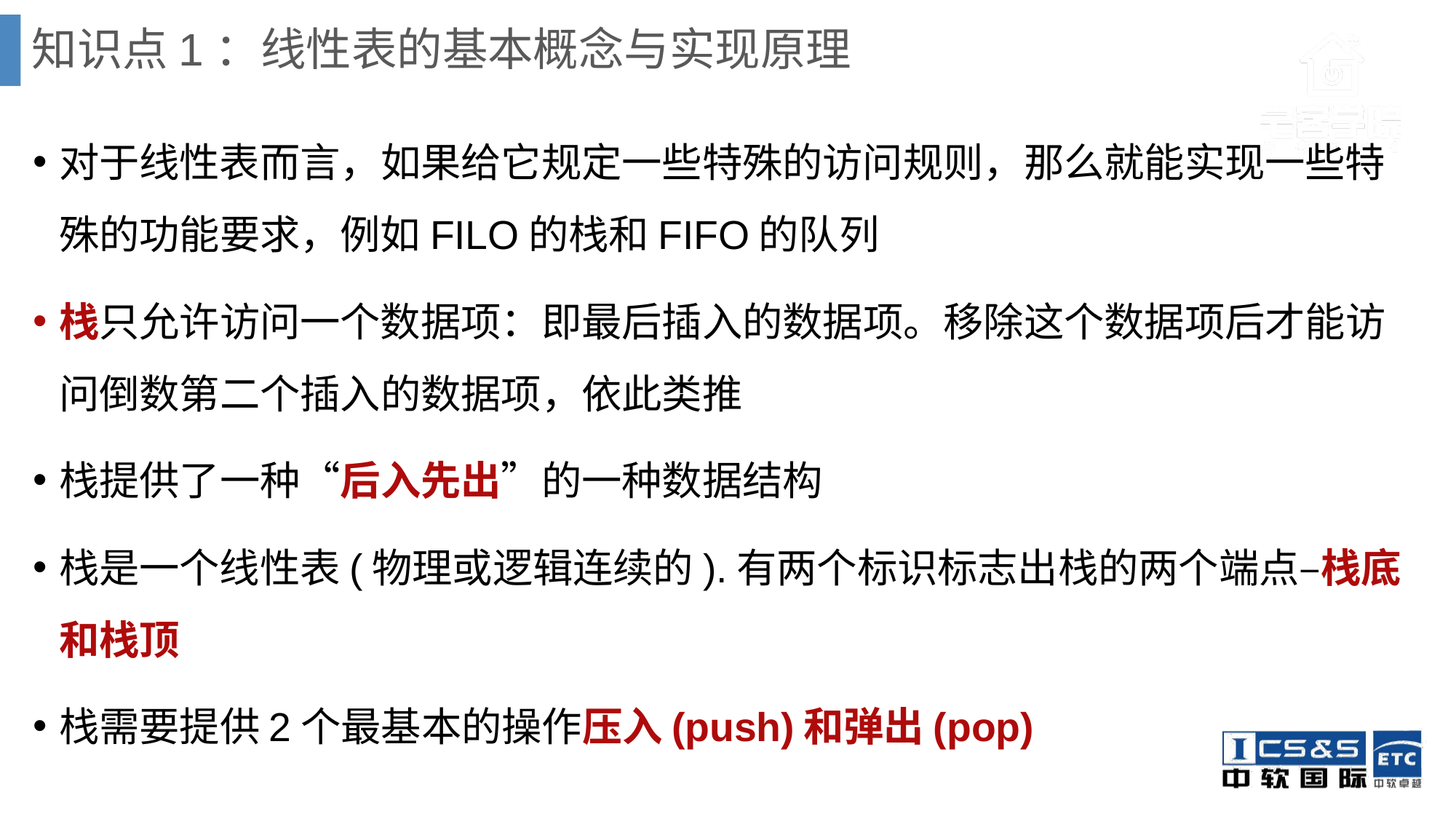

# 知识点1：线性表的基本概念与实现原理
对于线性表而言，如果给它规定一些特殊的访问规则，那么就能实现一些特殊的功能要求，例如FILO的栈和FIFO的队列
栈只允许访问一个数据项：即最后插入的数据项。移除这个数据项后才能访问倒数第二个插入的数据项，依此类推
栈提供了一种“后入先出”的一种数据结构
栈是一个线性表(物理或逻辑连续的).有两个标识标志出栈的两个端点–栈底和栈顶
栈需要提供2个最基本的操作压入(push)和弹出(pop)